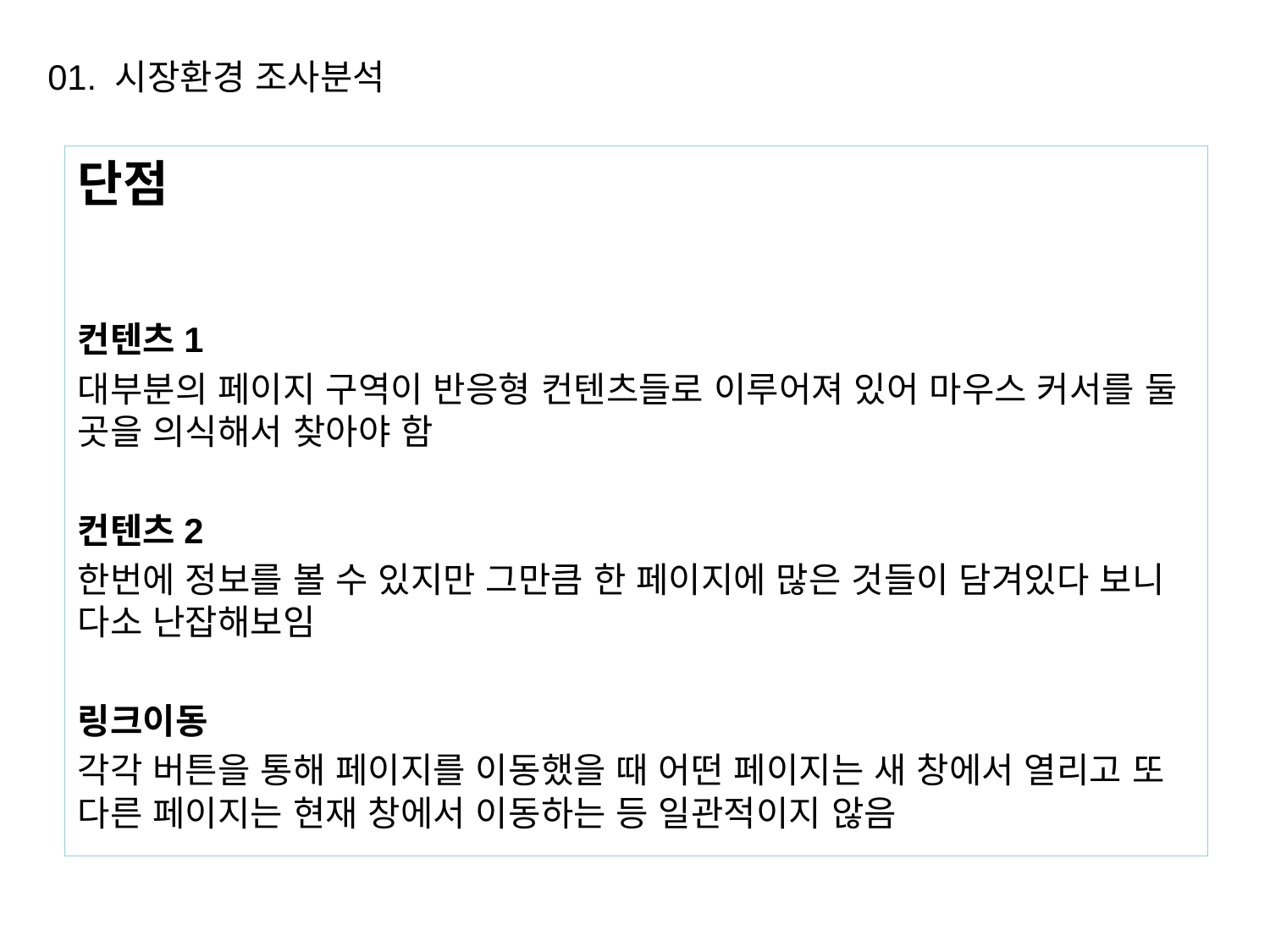

01. 시장환경 조사분석
단점

컨텐츠1
대부분의 페이지 구역이 반응형 컨텐츠들로 이루어져 있어 마우스 커서를 둘 곳을 의식해서 찾아야 함

컨텐츠2
한번에 정보를 볼 수 있지만 그만큼 한 페이지에 많은 것들이 담겨있다 보니 다소 난잡해보임

링크이동
각각 버튼을 통해 페이지를 이동했을 때 어떤 페이지는 새 창에서 열리고 또 다른 페이지는 현재 창에서 이동하는 등 일관적이지 않음